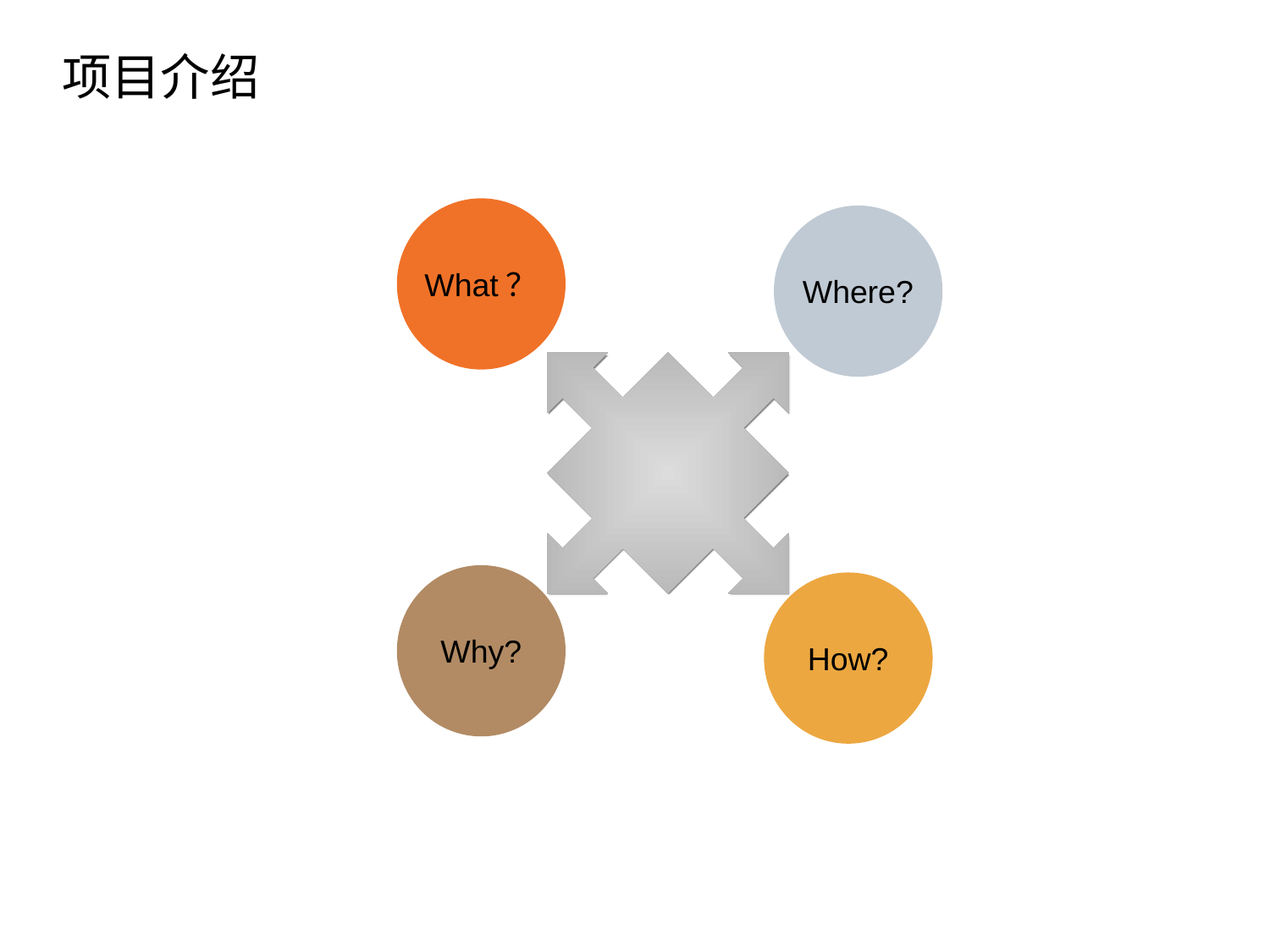

项目介绍

What？
Where?
点击添加文本

点击添加文本

点击添加文本
Why?
How?
点击添加文本